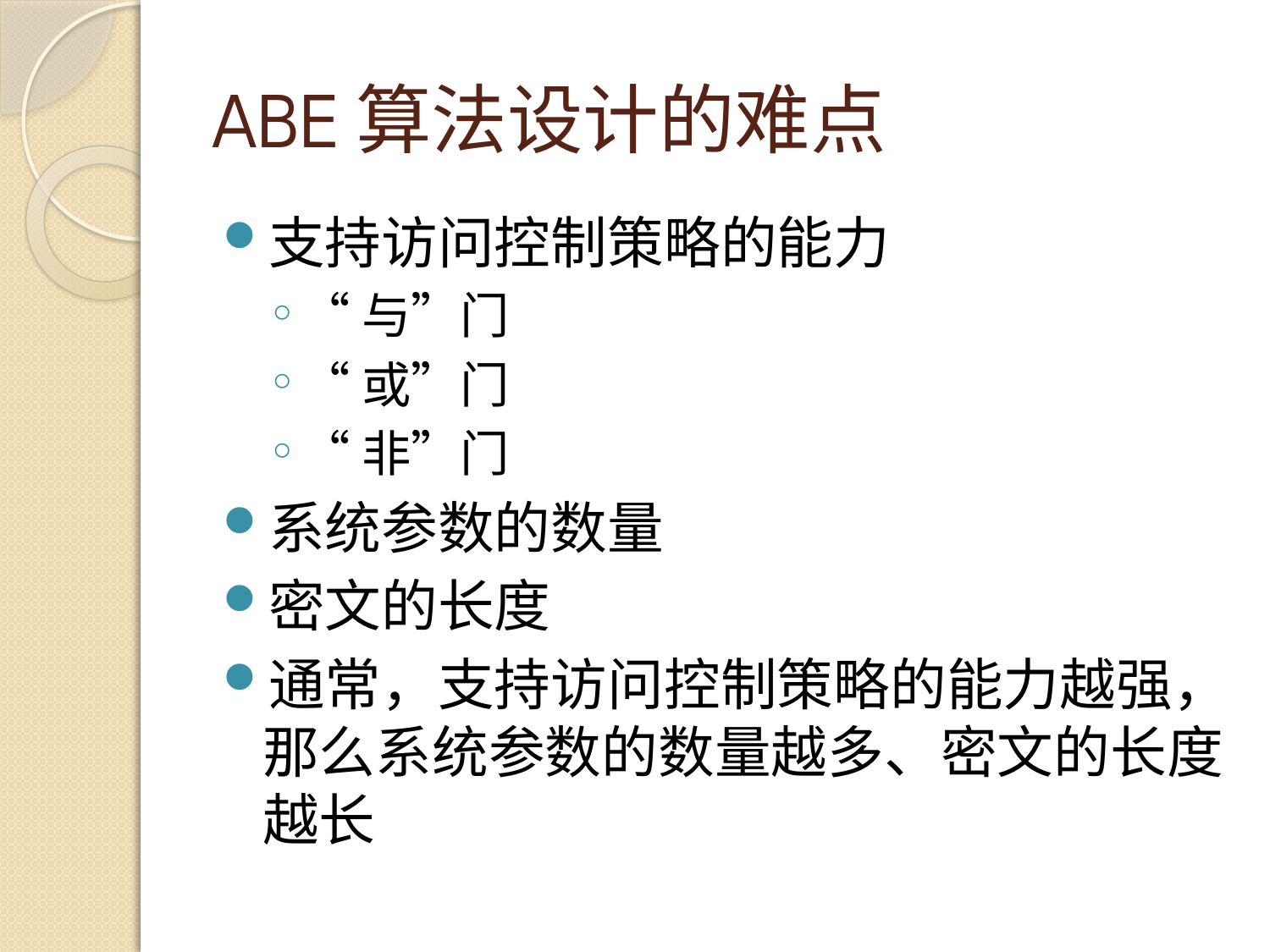

# ABE算法设计的难点
支持访问控制策略的能力
“与”门
“或”门
“非”门
系统参数的数量
密文的长度
通常，支持访问控制策略的能力越强，那么系统参数的数量越多、密文的长度越长